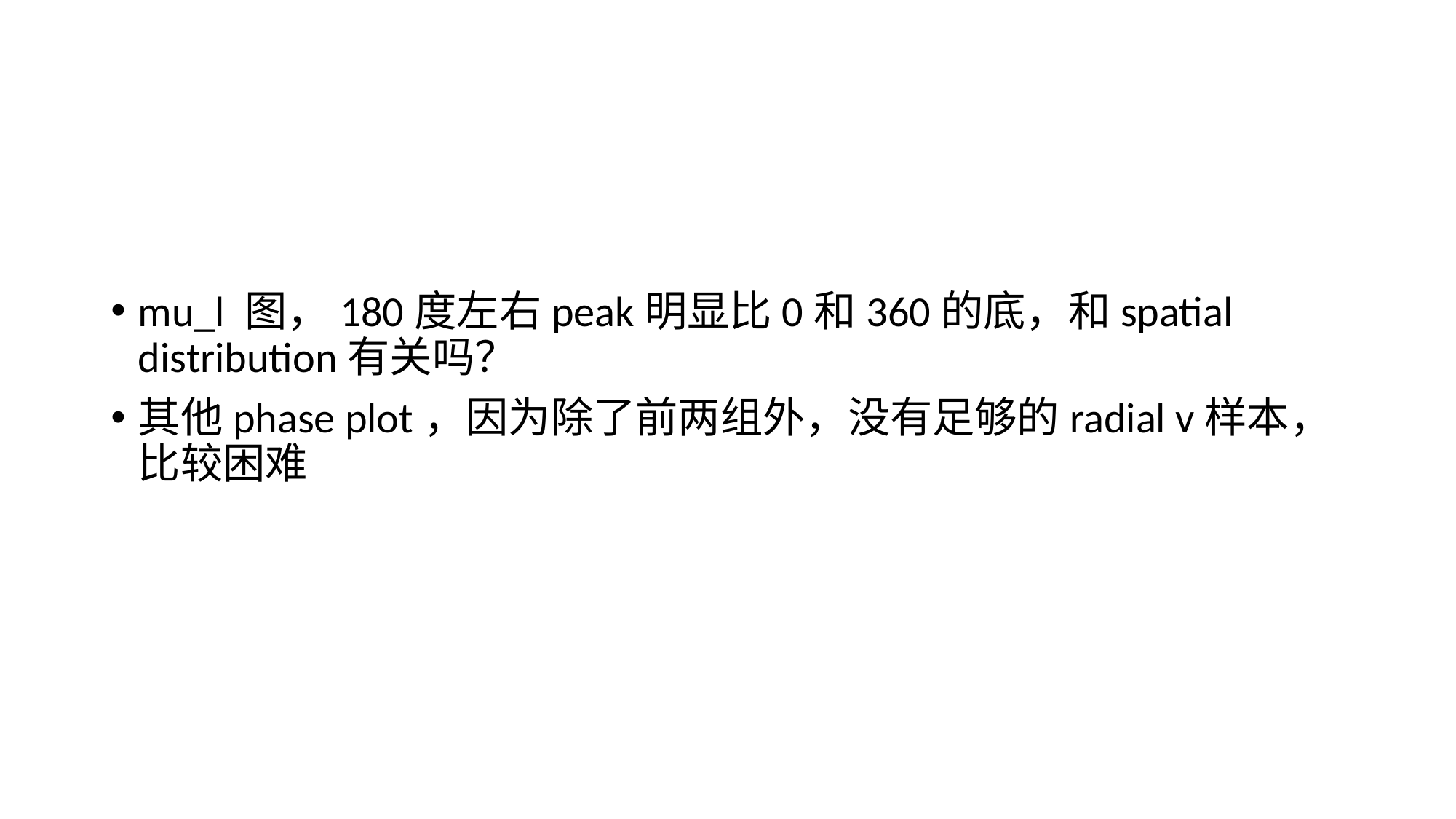

#

mu_l 图，180度左右peak明显比0和360的底，和spatial distribution有关吗？
其他phase plot，因为除了前两组外，没有足够的radial v样本，比较困难